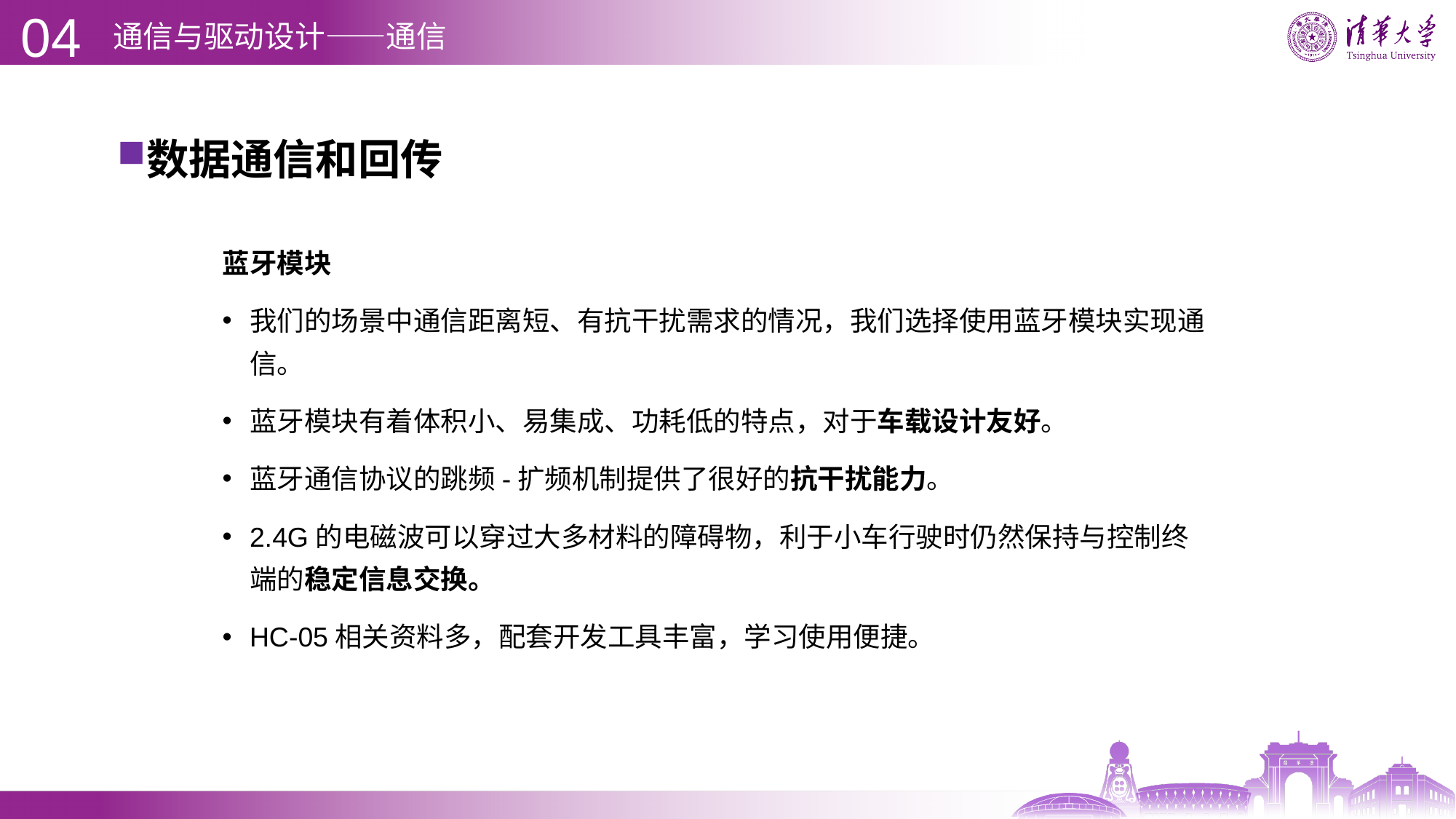

04
# 通信与驱动设计——通信
数据通信和回传
蓝牙模块
我们的场景中通信距离短、有抗干扰需求的情况，我们选择使用蓝牙模块实现通信。
蓝牙模块有着体积小、易集成、功耗低的特点，对于车载设计友好。
蓝牙通信协议的跳频-扩频机制提供了很好的抗干扰能力。
2.4G的电磁波可以穿过大多材料的障碍物，利于小车行驶时仍然保持与控制终端的稳定信息交换。
HC-05相关资料多，配套开发工具丰富，学习使用便捷。